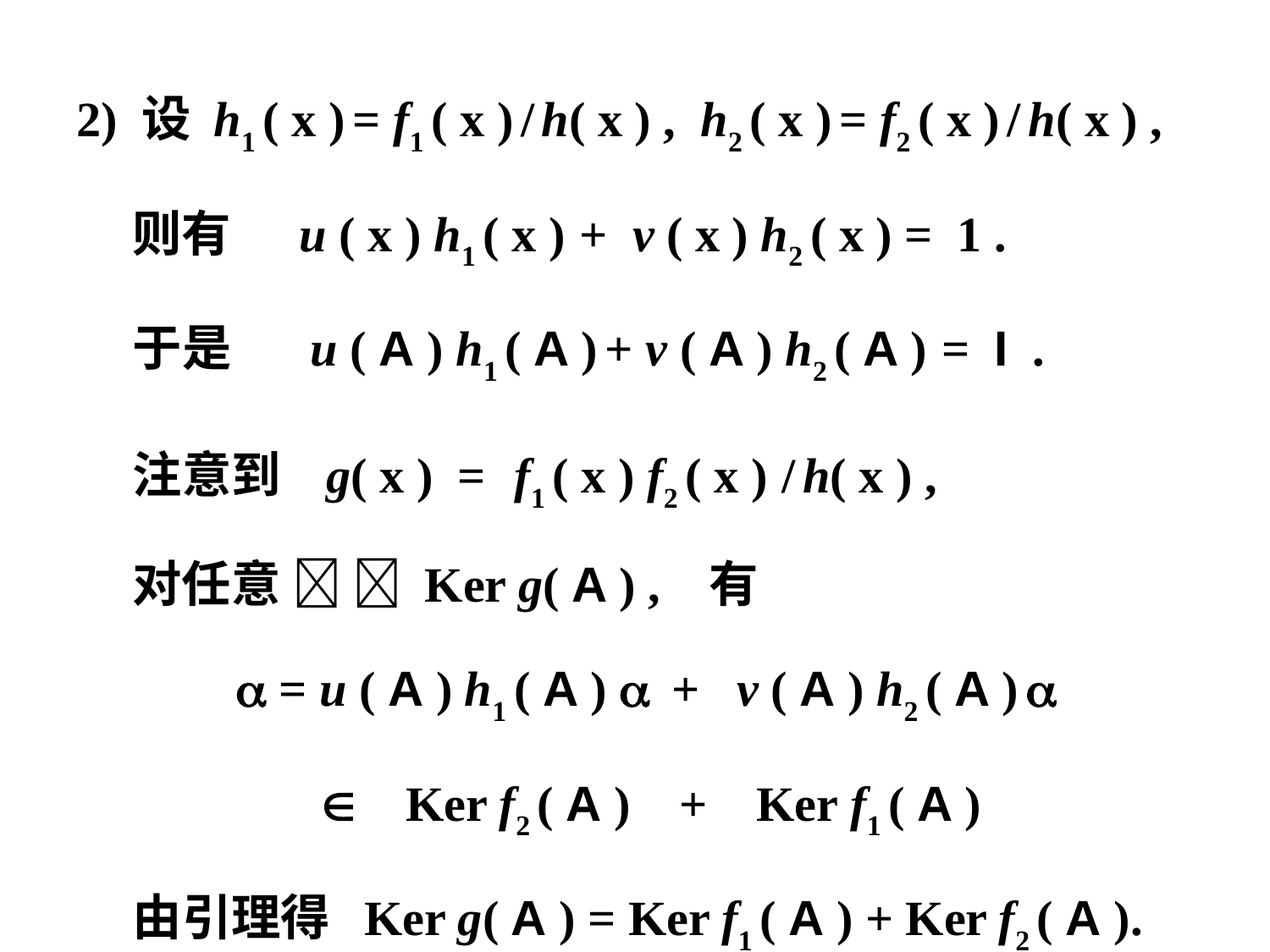

2) 设 h1 ( x ) = f1 ( x ) / h( x ) ,  h2 ( x ) = f2 ( x ) / h( x ) ,
    则有     u ( x ) h1 ( x )  +  v ( x ) h2 ( x ) =  1 .
    于是      u ( A ) h1 ( A ) + v ( A ) h2 ( A )  =  I  .
    注意到   g( x )  =  f1 ( x ) f2 ( x ) / h( x ) ,
    对任意 α ∈ Ker g( A ) ,   有
             α = u ( A ) h1 ( A ) α   +   v ( A ) h2 ( A ) α
                    ∈    Ker f2 ( A )    +    Ker f1 ( A )
    由引理得  Ker g( A ) = Ker f1 ( A ) + Ker f2 ( A ).